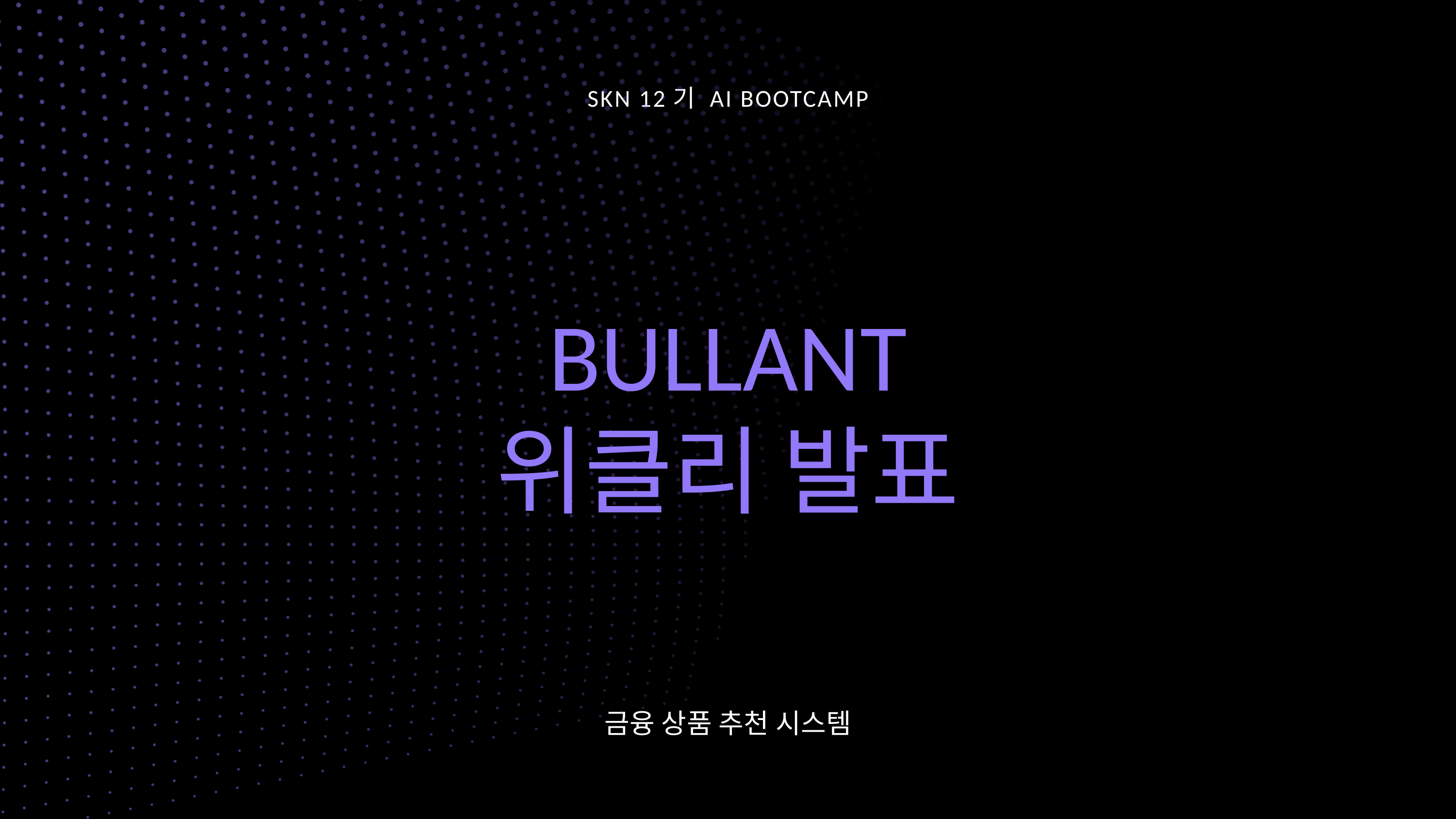

SKN 12기 AI BOOTCAMP
BULLANT
위클리 발표
금융 상품 추천 시스템